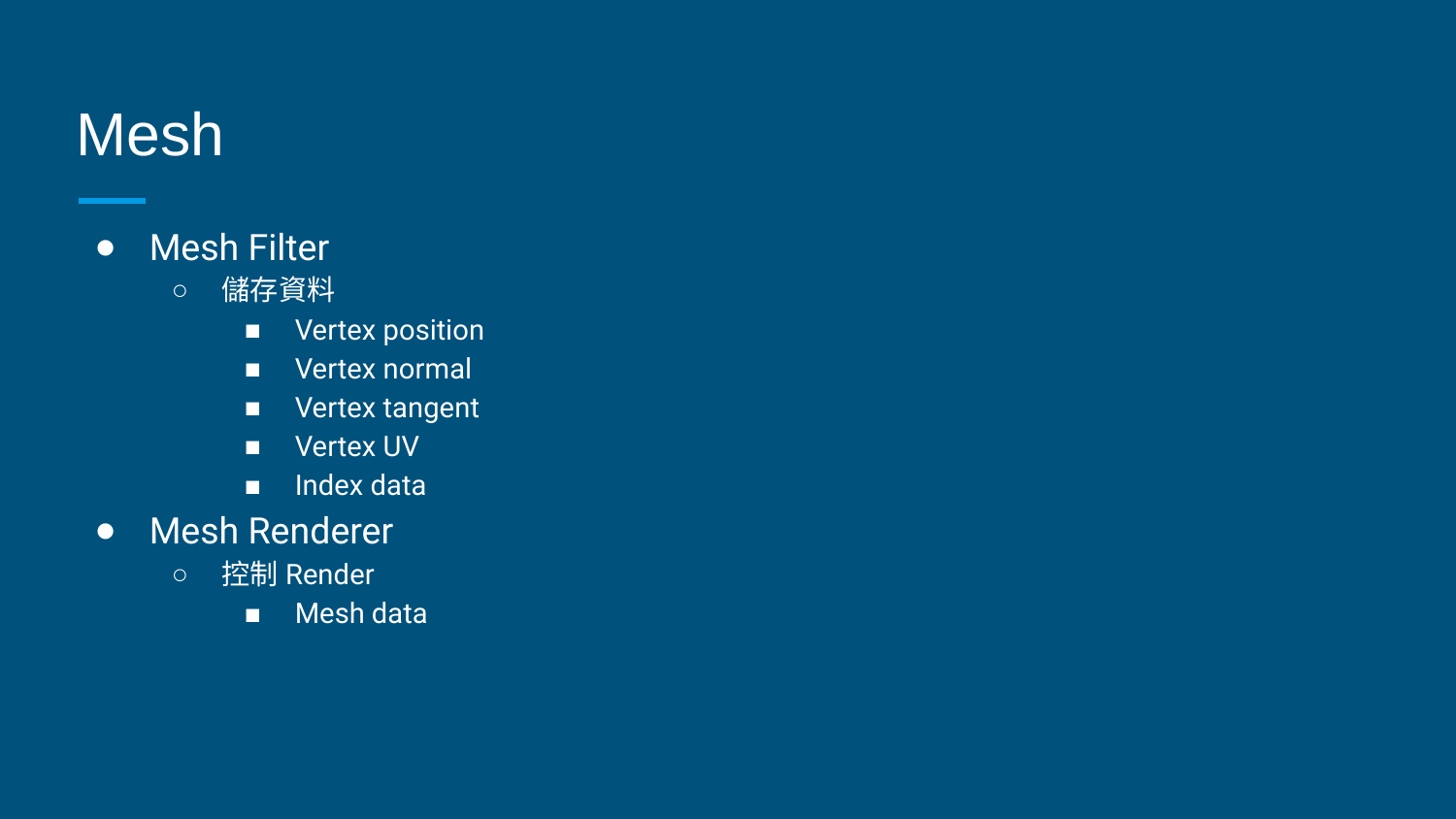

# Mesh
Mesh Filter
儲存資料
Vertex position
Vertex normal
Vertex tangent
Vertex UV
Index data
Mesh Renderer
控制Render
Mesh data